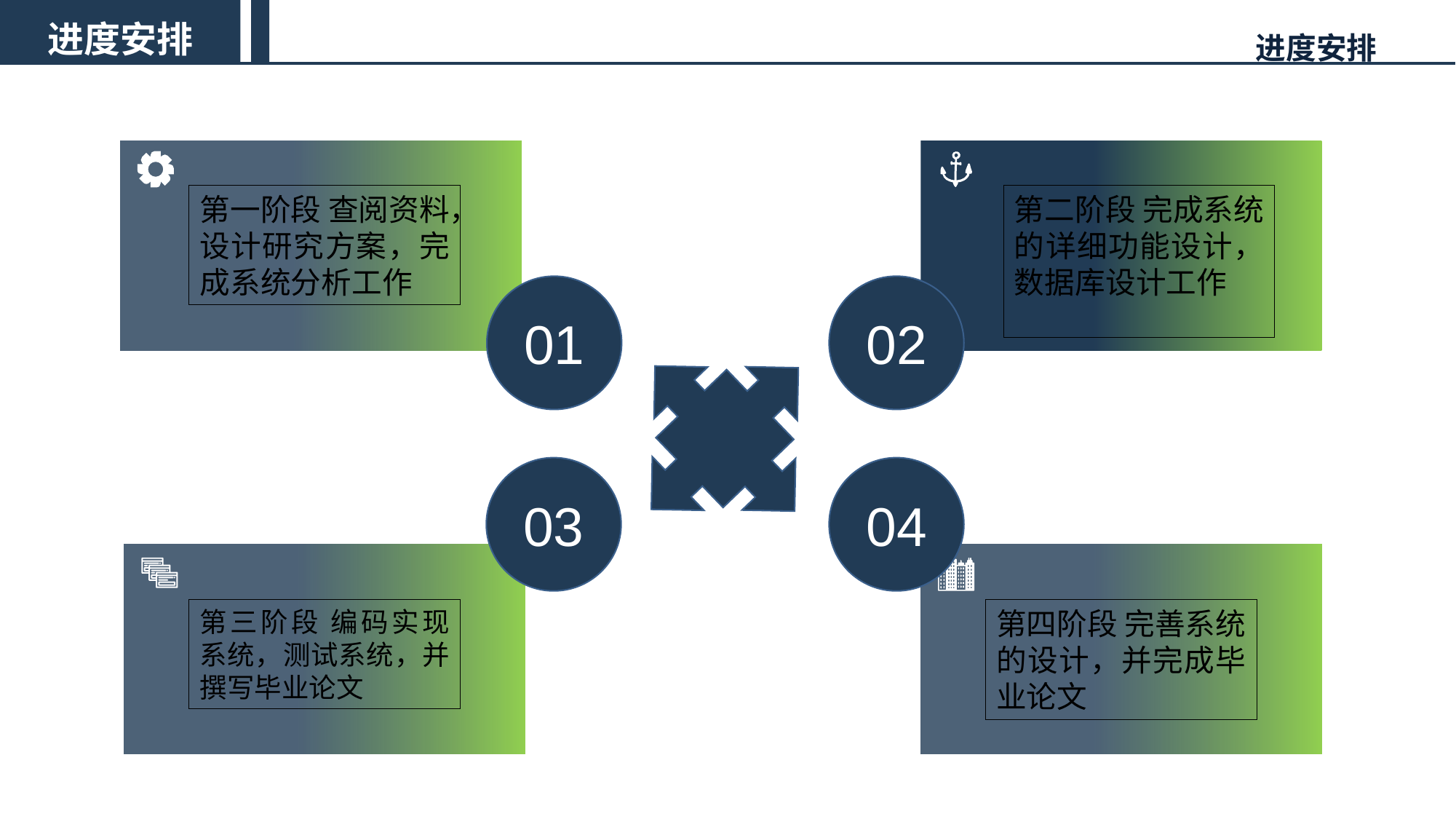

进度安排

进度安排

第一阶段 查阅资料，设计研究方案，完成系统分析工作
01

第二阶段 完成系统的详细功能设计，数据库设计工作

02

03

第三阶段 编码实现系统，测试系统，并撰写毕业论文
04

第四阶段 完善系统的设计，并完成毕业论文